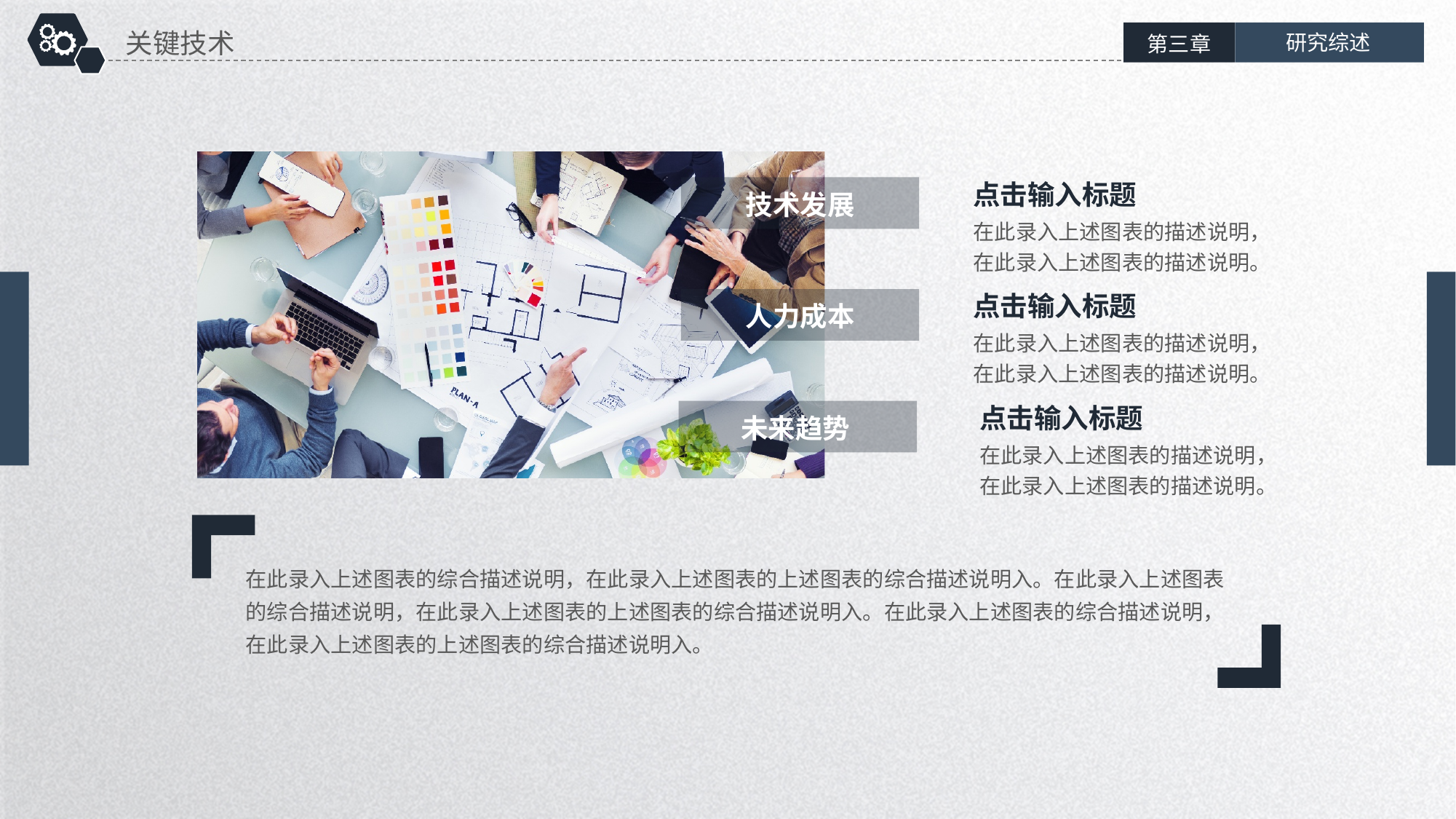

关键技术

研究综述
第三章

点击输入标题

技术发展
在此录入上述图表的描述说明，在此录入上述图表的描述说明。

点击输入标题

人力成本
在此录入上述图表的描述说明，在此录入上述图表的描述说明。
点击输入标题

未来趋势
在此录入上述图表的描述说明，在此录入上述图表的描述说明。

在此录入上述图表的综合描述说明，在此录入上述图表的上述图表的综合描述说明入。在此录入上述图表的综合描述说明，在此录入上述图表的上述图表的综合描述说明入。在此录入上述图表的综合描述说明，在此录入上述图表的上述图表的综合描述说明入。

延时符